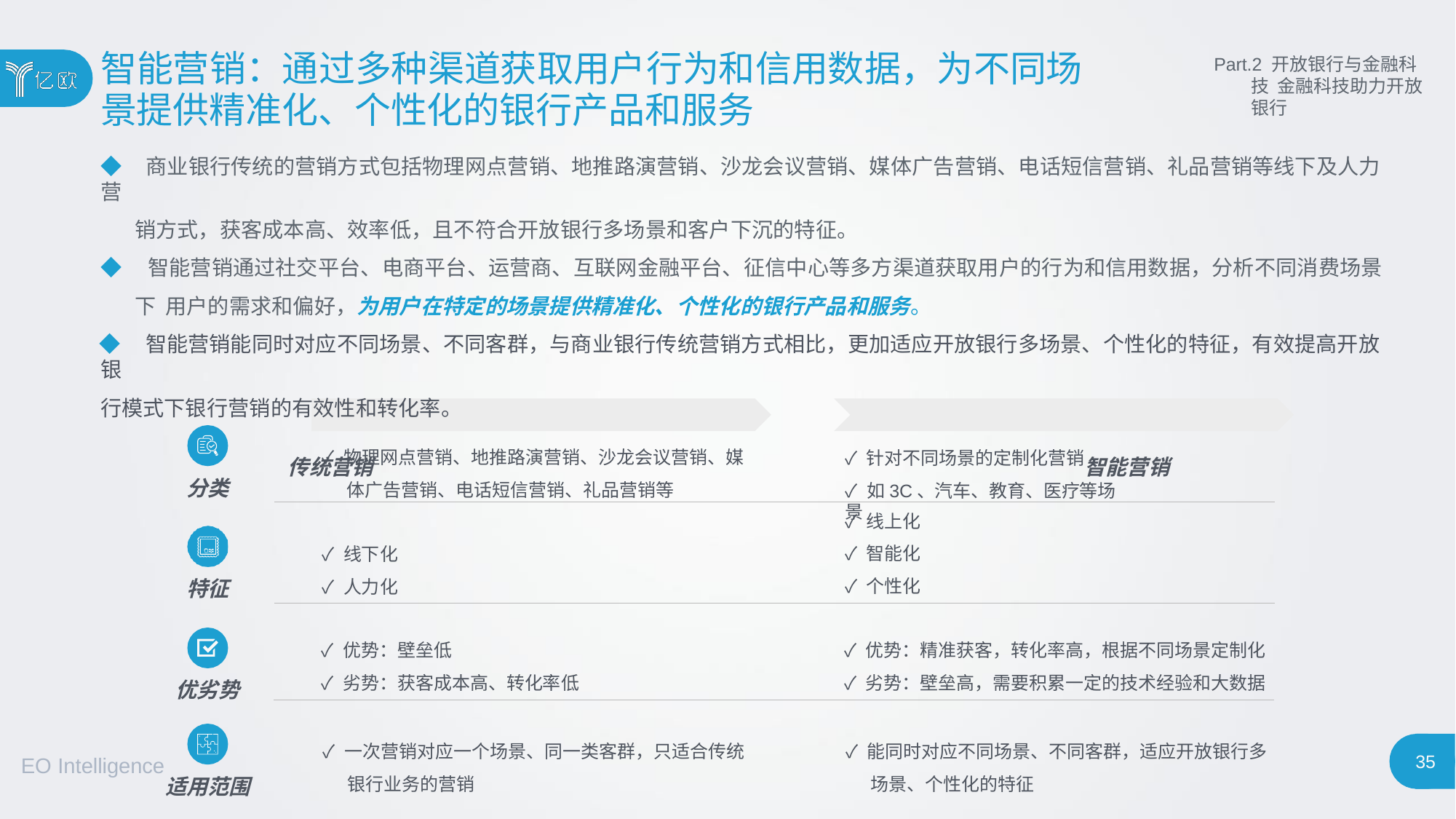

# 智能营销：通过多种渠道获取用户行为和信用数据，为不同场
景提供精准化、个性化的银行产品和服务
Part.2 开放银行与金融科技  金融科技助力开放银行

◆ 商业银行传统的营销方式包括物理网点营销、地推路演营销、沙龙会议营销、媒体广告营销、电话短信营销、礼品营销等线下及人力营
销方式，获客成本高、效率低，且不符合开放银行多场景和客户下沉的特征。
◆ 智能营销通过社交平台、电商平台、运营商、互联网金融平台、征信中心等多方渠道获取用户的行为和信用数据，分析不同消费场景下  用户的需求和偏好，为用户在特定的场景提供精准化、个性化的银行产品和服务。
◆ 智能营销能同时对应不同场景、不同客群，与商业银行传统营销方式相比，更加适应开放银行多场景、个性化的特征，有效提高开放银
行模式下银行营销的有效性和转化率。

传统营销	智能营销

✓ 物理网点营销、地推路演营销、沙龙会议营销、媒  体广告营销、电话短信营销、礼品营销等
✓ 针对不同场景的定制化营销
✓ 如3C、汽车、教育、医疗等场景
分类

✓ 线上化
✓ 智能化
✓ 个性化

✓ 线下化
✓ 人力化
特征

✓ 优势：壁垒低
✓ 优势：精准获客，转化率高，根据不同场景定制化
✓ 劣势：壁垒高，需要积累一定的技术经验和大数据

✓ 劣势：获客成本高、转化率低
优劣势

✓ 一次营销对应一个场景、同一类客群，只适合传统  银行业务的营销
✓ 能同时对应不同场景、不同客群，适应开放银行多  场景、个性化的特征

35
EO Intelligence
适用范围